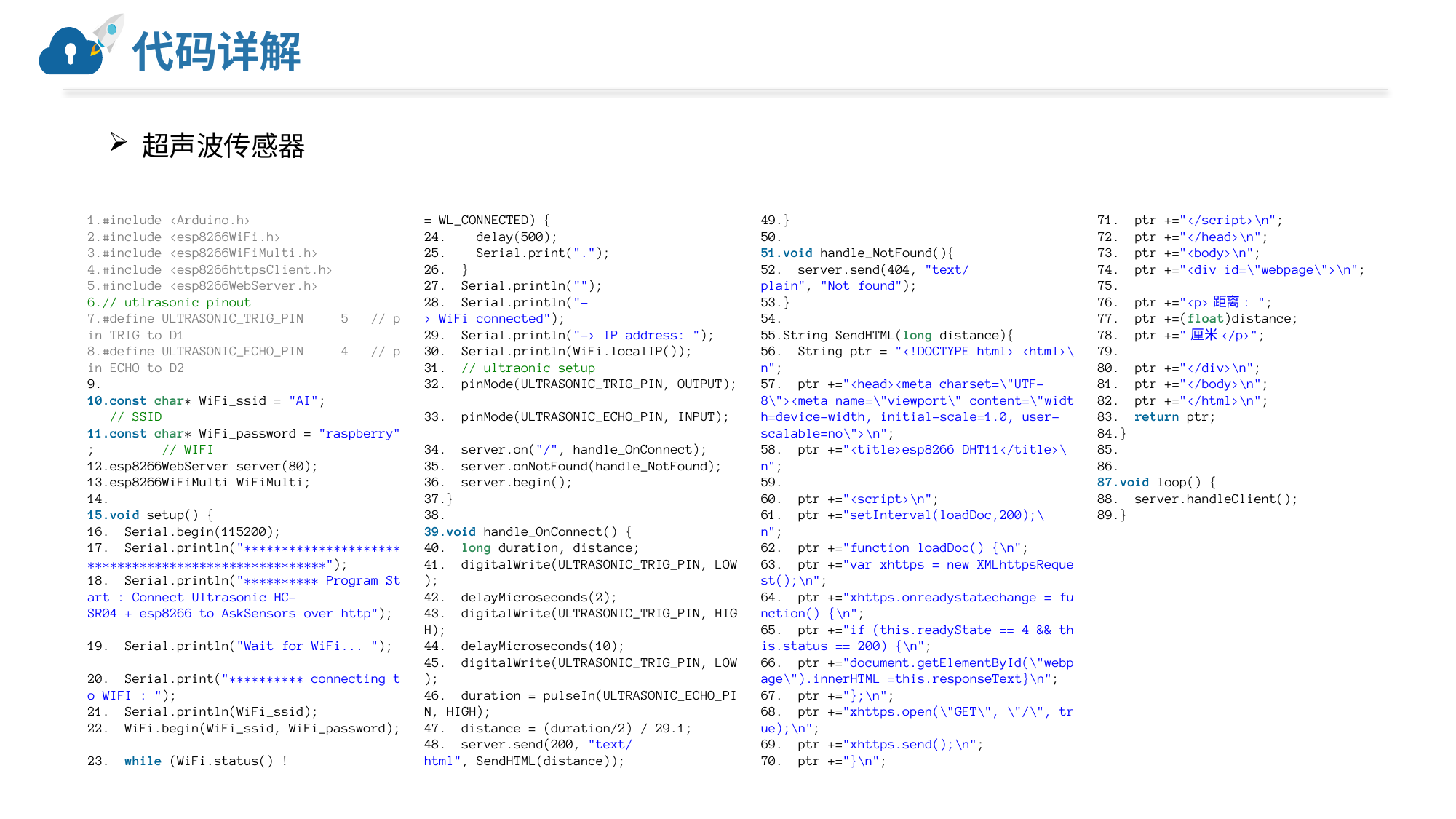

# 代码详解
超声波传感器
#include <Arduino.h>
#include <esp8266WiFi.h>
#include <esp8266WiFiMulti.h>
#include <esp8266httpsClient.h>
#include <esp8266WebServer.h>
// utlrasonic pinout
#define ULTRASONIC_TRIG_PIN     5   // pin TRIG to D1
#define ULTRASONIC_ECHO_PIN     4   // pin ECHO to D2

const char* WiFi_ssid = "AI";             // SSID
const char* WiFi_password = "raspberry";         // WIFI
esp8266WebServer server(80);
esp8266WiFiMulti WiFiMulti;

void setup() {
  Serial.begin(115200);
  Serial.println("*****************************************************");
  Serial.println("********** Program Start : Connect Ultrasonic HC-SR04 + esp8266 to AskSensors over http");
  Serial.println("Wait for WiFi... ");
  Serial.print("********** connecting to WIFI : ");
  Serial.println(WiFi_ssid);
  WiFi.begin(WiFi_ssid, WiFi_password);
  while (WiFi.status() != WL_CONNECTED) {
    delay(500);
    Serial.print(".");
  }
  Serial.println("");
  Serial.println("-> WiFi connected");
  Serial.println("-> IP address: ");
  Serial.println(WiFi.localIP());
  // ultraonic setup
  pinMode(ULTRASONIC_TRIG_PIN, OUTPUT);
  pinMode(ULTRASONIC_ECHO_PIN, INPUT);
  server.on("/", handle_OnConnect);
  server.onNotFound(handle_NotFound);
  server.begin();
}

void handle_OnConnect() {
  long duration, distance;
  digitalWrite(ULTRASONIC_TRIG_PIN, LOW);
  delayMicroseconds(2);
  digitalWrite(ULTRASONIC_TRIG_PIN, HIGH);
  delayMicroseconds(10);
  digitalWrite(ULTRASONIC_TRIG_PIN, LOW);
  duration = pulseIn(ULTRASONIC_ECHO_PIN, HIGH);
  distance = (duration/2) / 29.1;
  server.send(200, "text/html", SendHTML(distance));
}

void handle_NotFound(){
  server.send(404, "text/plain", "Not found");
}

String SendHTML(long distance){
  String ptr = "<!DOCTYPE html> <html>\n";
  ptr +="<head><meta charset=\"UTF-8\"><meta name=\"viewport\" content=\"width=device-width, initial-scale=1.0, user-scalable=no\">\n";
  ptr +="<title>esp8266 DHT11</title>\n";

  ptr +="<script>\n";
  ptr +="setInterval(loadDoc,200);\n";
  ptr +="function loadDoc() {\n";
  ptr +="var xhttps = new XMLhttpsRequest();\n";
  ptr +="xhttps.onreadystatechange = function() {\n";
  ptr +="if (this.readyState == 4 && this.status == 200) {\n";
  ptr +="document.getElementById(\"webpage\").innerHTML =this.responseText}\n";
  ptr +="};\n";
  ptr +="xhttps.open(\"GET\", \"/\", true);\n";
  ptr +="xhttps.send();\n";
  ptr +="}\n";
  ptr +="</script>\n";
  ptr +="</head>\n";
  ptr +="<body>\n";
  ptr +="<div id=\"webpage\">\n";

  ptr +="<p>距离: ";
  ptr +=(float)distance;
  ptr +="厘米</p>";

  ptr +="</div>\n";
  ptr +="</body>\n";
  ptr +="</html>\n";
  return ptr;
}

void loop() {
  server.handleClient();
}